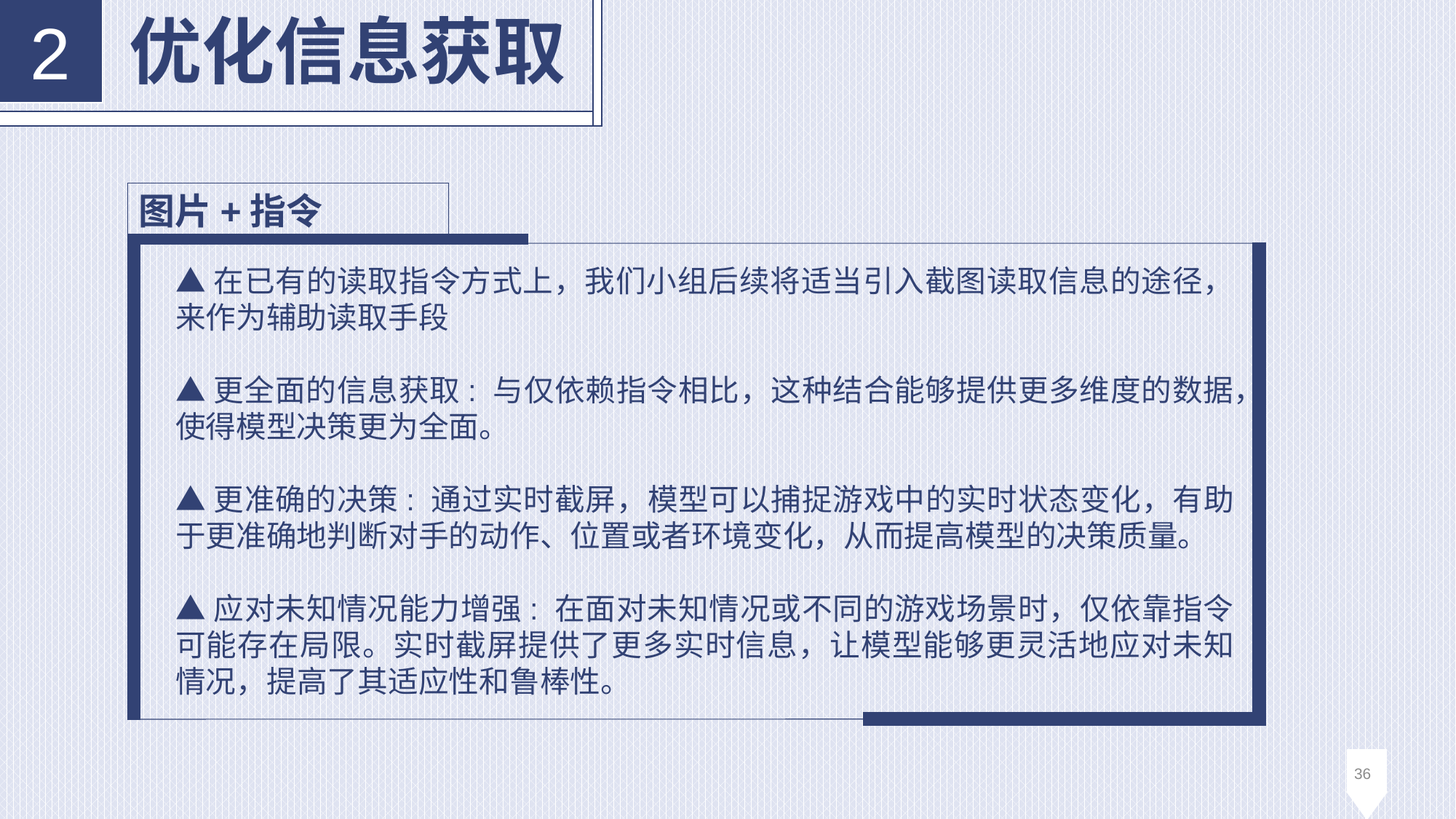

优化信息获取

2

图片+指令

▲在已有的读取指令方式上，我们小组后续将适当引入截图读取信息的途径，来作为辅助读取手段

▲更全面的信息获取: 与仅依赖指令相比，这种结合能够提供更多维度的数据，使得模型决策更为全面。

▲更准确的决策: 通过实时截屏，模型可以捕捉游戏中的实时状态变化，有助于更准确地判断对手的动作、位置或者环境变化，从而提高模型的决策质量。

▲应对未知情况能力增强: 在面对未知情况或不同的游戏场景时，仅依靠指令可能存在局限。实时截屏提供了更多实时信息，让模型能够更灵活地应对未知情况，提高了其适应性和鲁棒性。

36